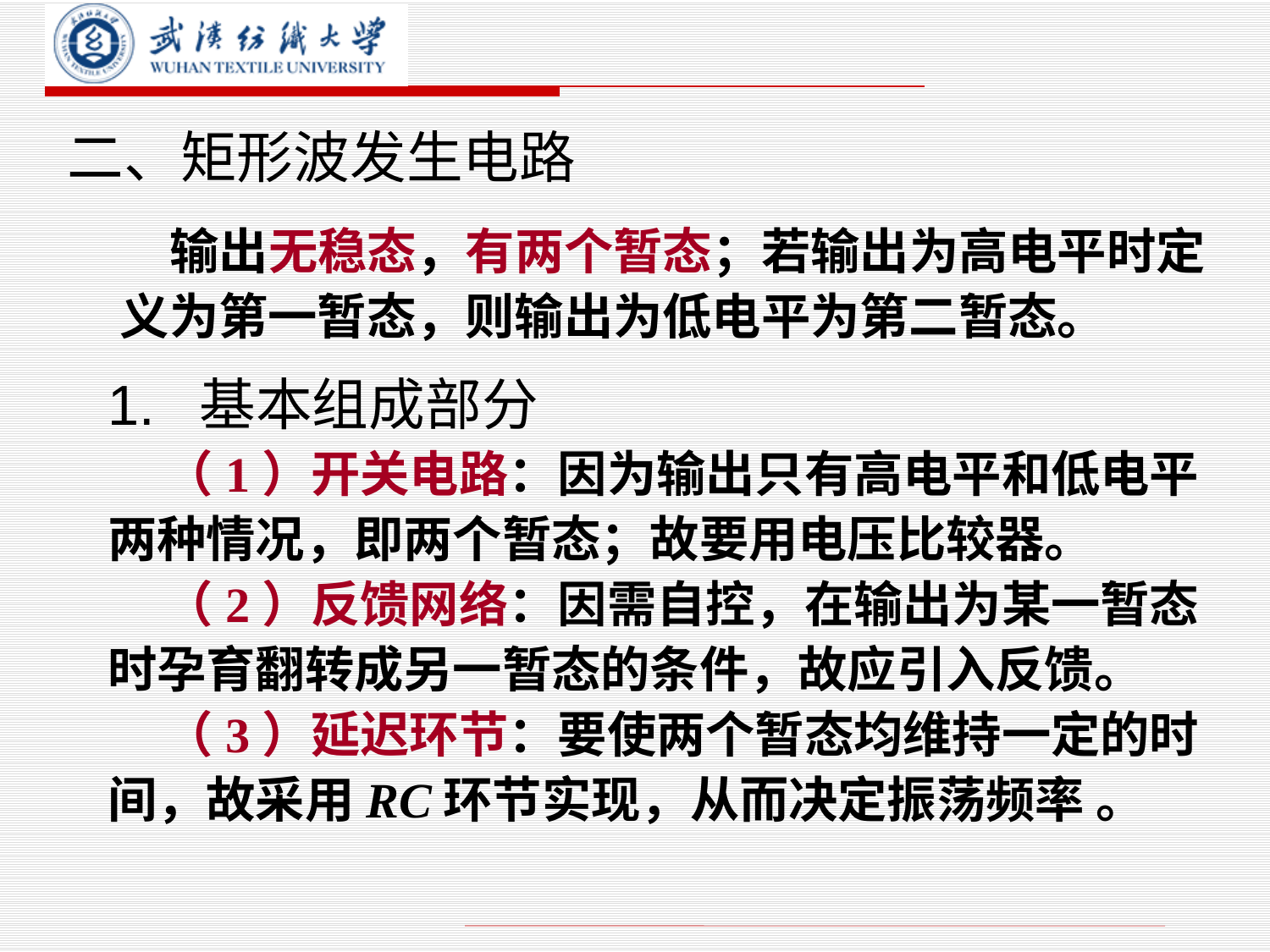

# 二、矩形波发生电路
           输出无稳态，有两个暂态；若输出为高电平时定义为第一暂态，则输出为低电平为第二暂态。
1.  基本组成部分
    （1）开关电路：因为输出只有高电平和低电平两种情况，即两个暂态；故要用电压比较器。
    （2）反馈网络：因需自控，在输出为某一暂态时孕育翻转成另一暂态的条件，故应引入反馈。
    （3）延迟环节：要使两个暂态均维持一定的时间，故采用RC环节实现，从而决定振荡频率 。